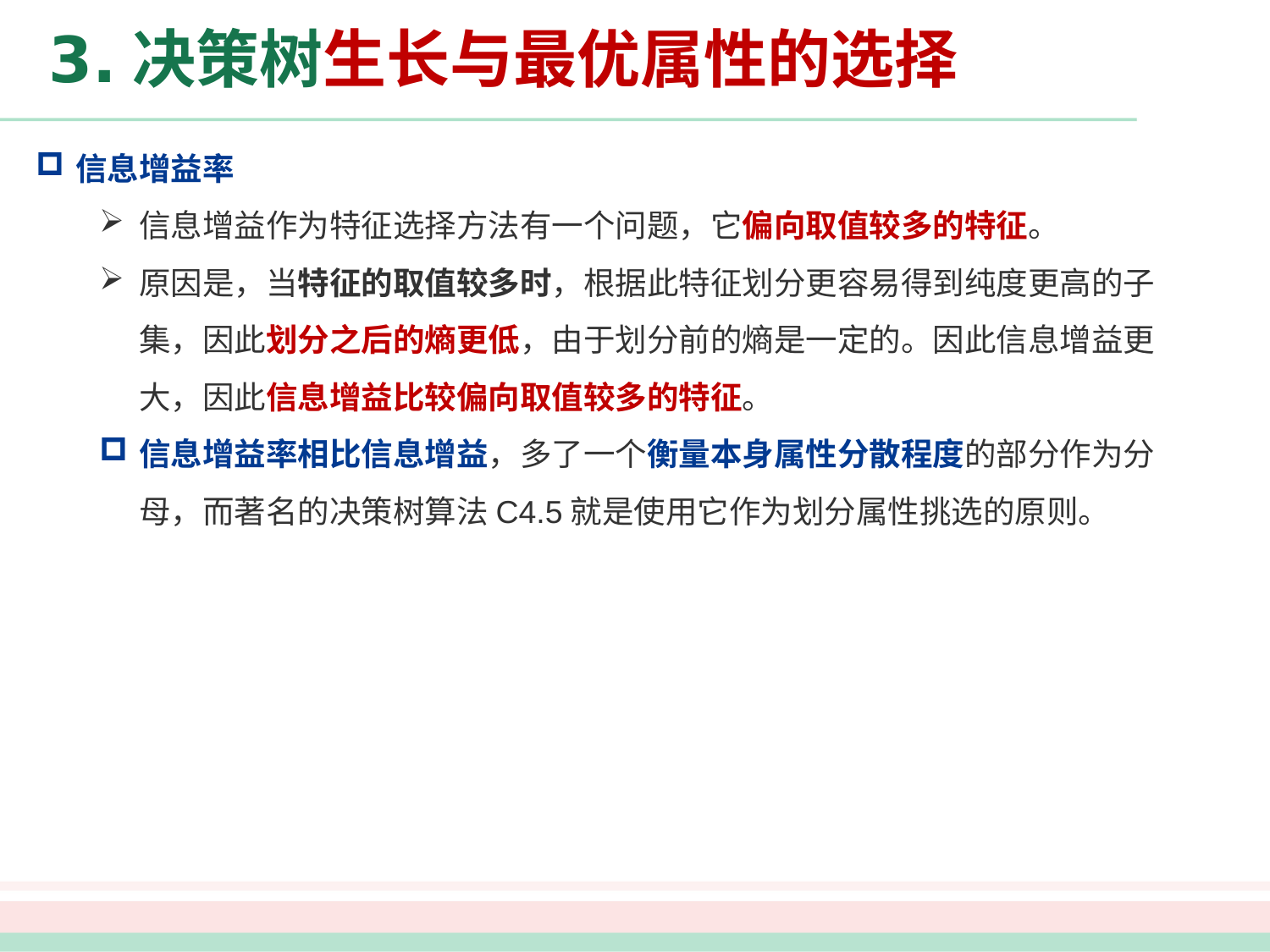

# 3.决策树生长与最优属性的选择
信息增益率
信息增益作为特征选择方法有一个问题，它偏向取值较多的特征。
原因是，当特征的取值较多时，根据此特征划分更容易得到纯度更高的子集，因此划分之后的熵更低，由于划分前的熵是一定的。因此信息增益更大，因此信息增益比较偏向取值较多的特征。
信息增益率相比信息增益，多了一个衡量本身属性分散程度的部分作为分母，而著名的决策树算法C4.5就是使用它作为划分属性挑选的原则。